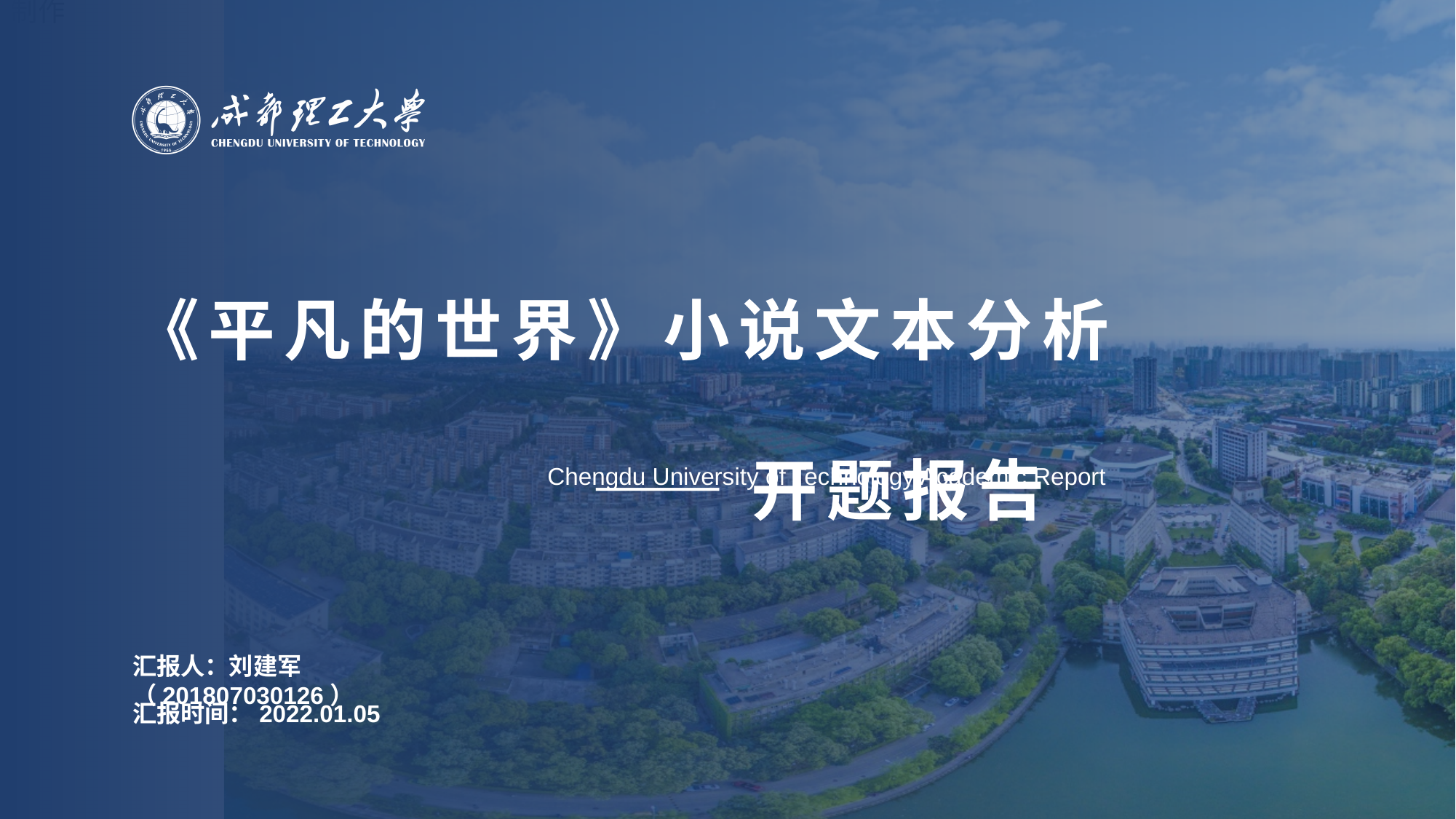

《平凡的世界》小说文本分析
                   ——开题报告
Chengdu University of Technology Academic Report
汇报人：刘建军（201807030126）
汇报时间：2022.01.05